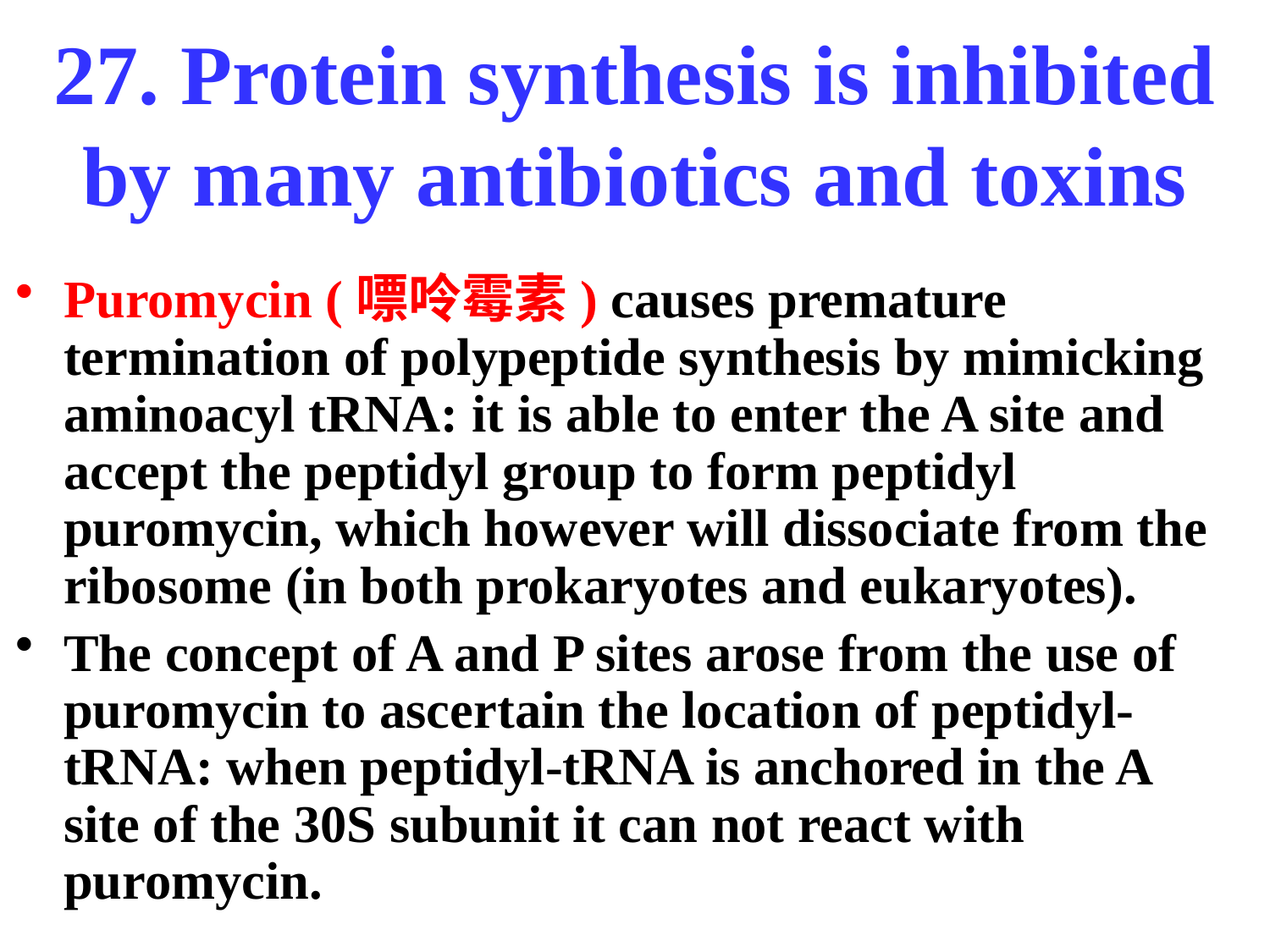

# 27. Protein synthesis is inhibited by many antibiotics and toxins
Puromycin (嘌呤霉素) causes premature termination of polypeptide synthesis by mimicking aminoacyl tRNA: it is able to enter the A site and accept the peptidyl group to form peptidyl puromycin, which however will dissociate from the ribosome (in both prokaryotes and eukaryotes).
The concept of A and P sites arose from the use of puromycin to ascertain the location of peptidyl-tRNA: when peptidyl-tRNA is anchored in the A site of the 30S subunit it can not react with puromycin.